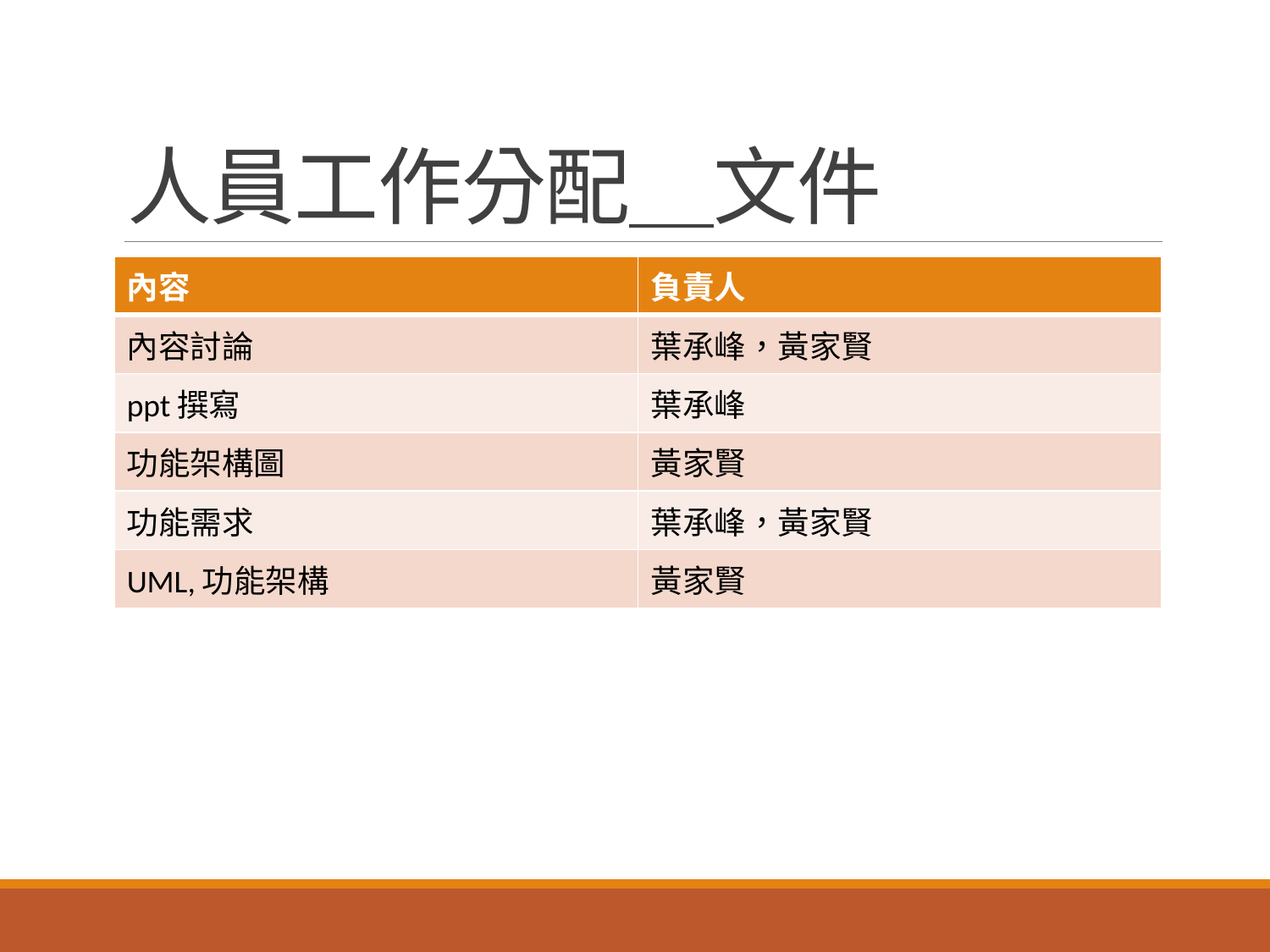

# 人員工作分配＿文件
| 內容 | 負責人 |
| --- | --- |
| 內容討論 | 葉承峰，黃家賢 |
| ppt撰寫 | 葉承峰 |
| 功能架構圖 | 黃家賢 |
| 功能需求 | 葉承峰，黃家賢 |
| UML,功能架構 | 黃家賢 |